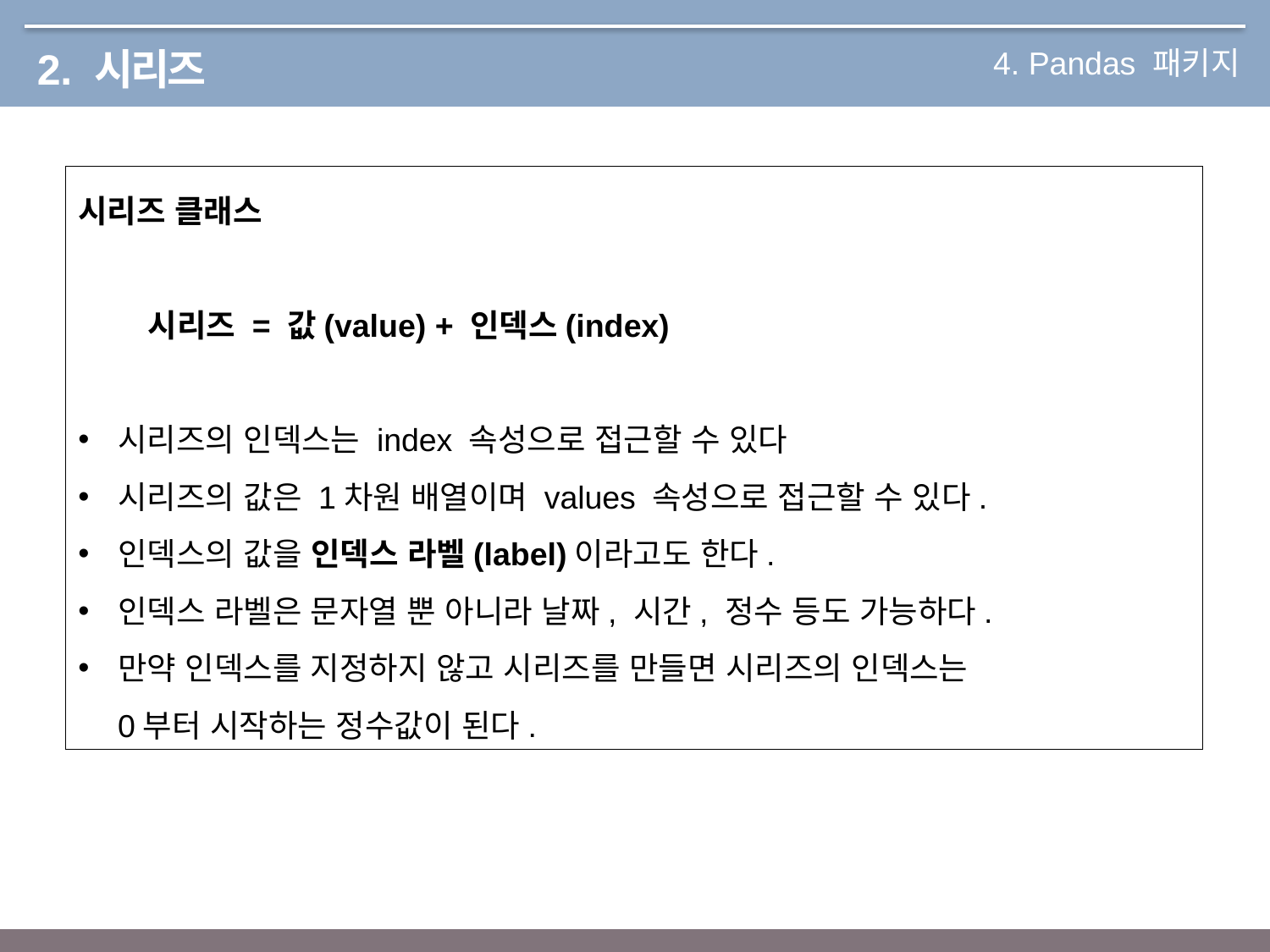

4. Pandas 패키지
2. 시리즈
시리즈 클래스

       시리즈 = 값(value) + 인덱스(index)

시리즈의 인덱스는 index 속성으로 접근할 수 있다
시리즈의 값은 1차원 배열이며 values 속성으로 접근할 수 있다.
인덱스의 값을 인덱스 라벨(label)이라고도 한다.
인덱스 라벨은 문자열 뿐 아니라 날짜, 시간, 정수 등도 가능하다.
만약 인덱스를 지정하지 않고 시리즈를 만들면 시리즈의 인덱스는
0부터 시작하는 정수값이 된다.